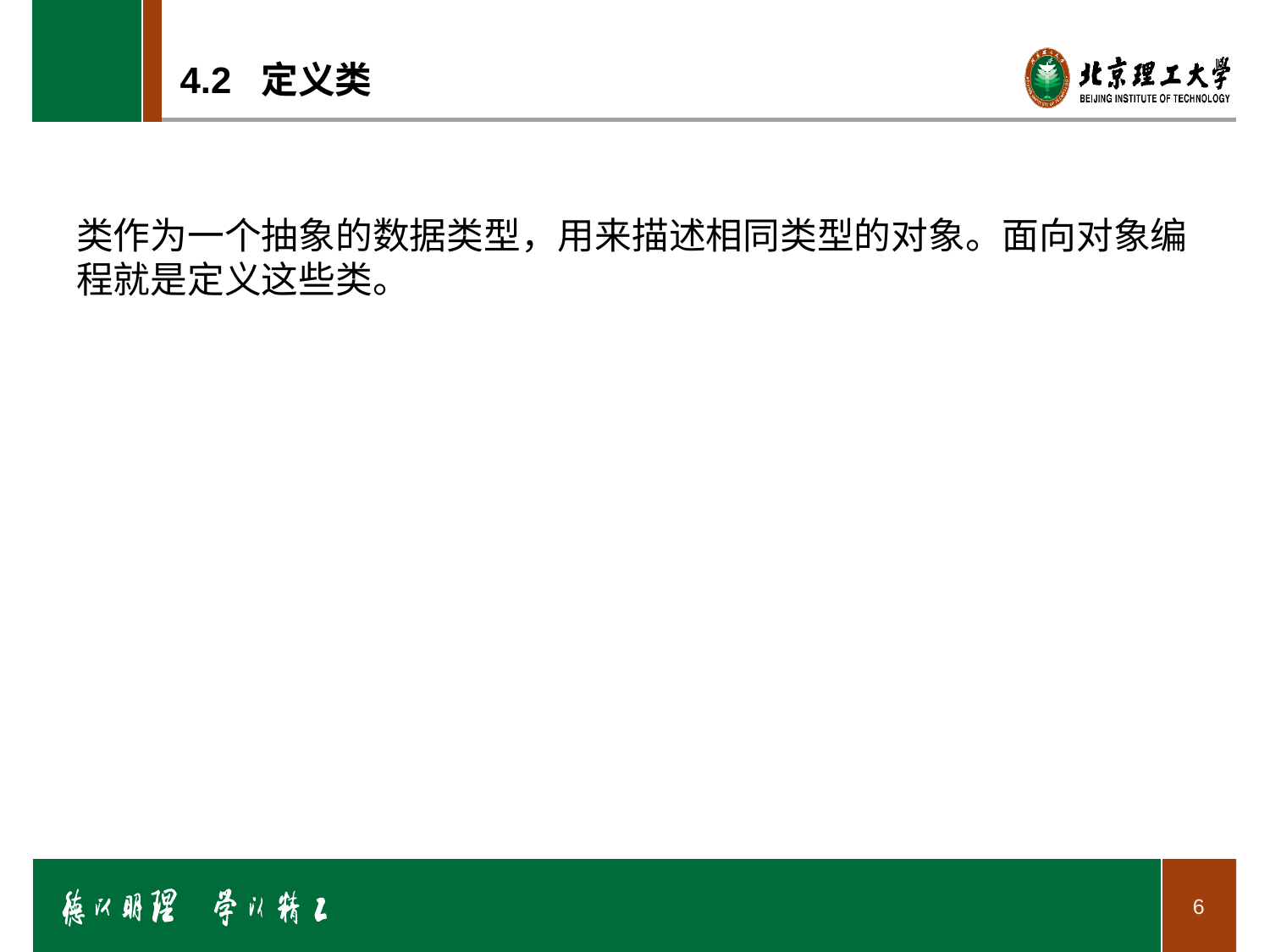

# 4.2  定义类
类作为一个抽象的数据类型，用来描述相同类型的对象。面向对象编程就是定义这些类。